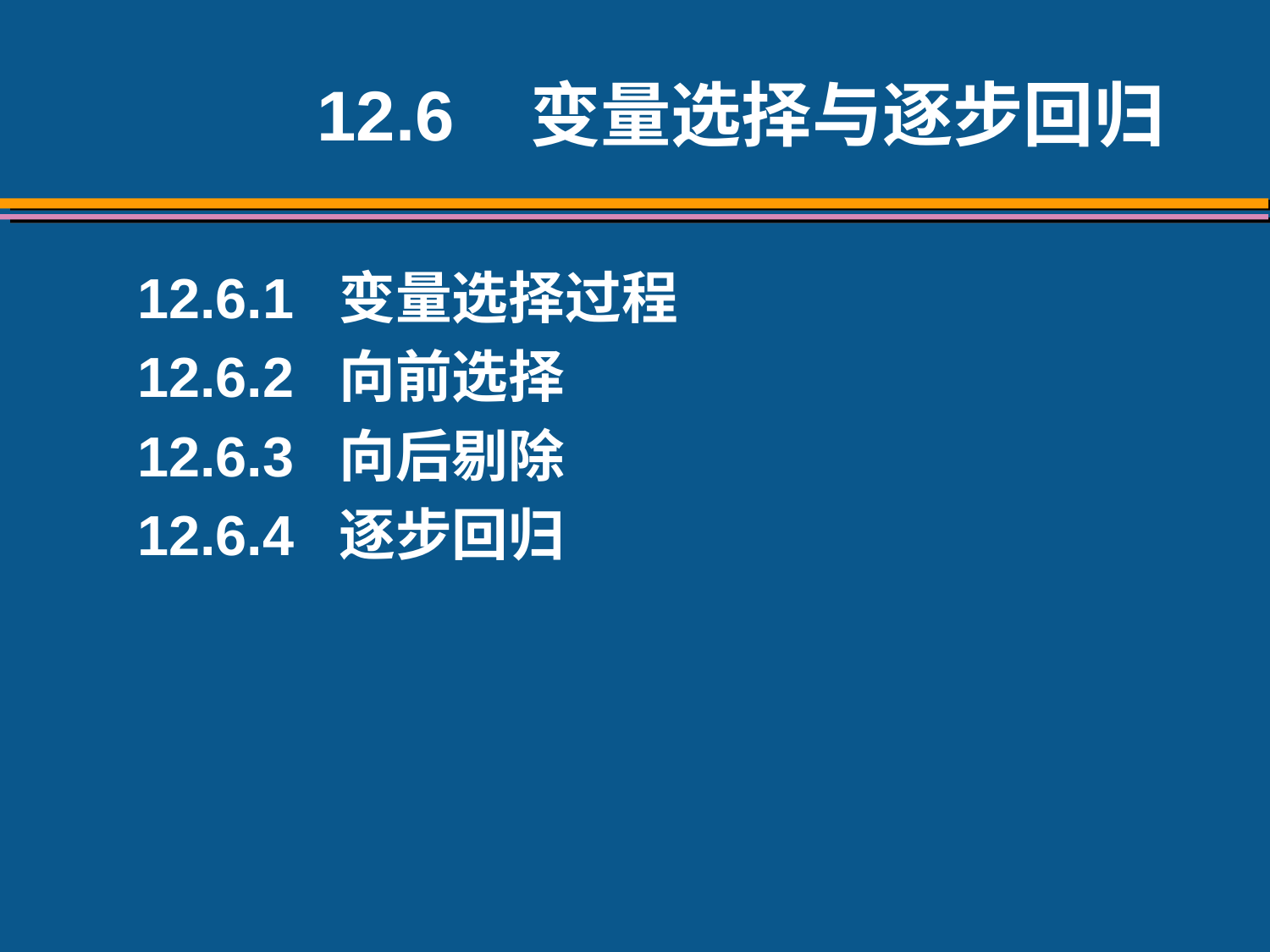

12.6   变量选择与逐步回归
12.6.1  变量选择过程
12.6.2  向前选择
12.6.3  向后剔除
12.6.4  逐步回归